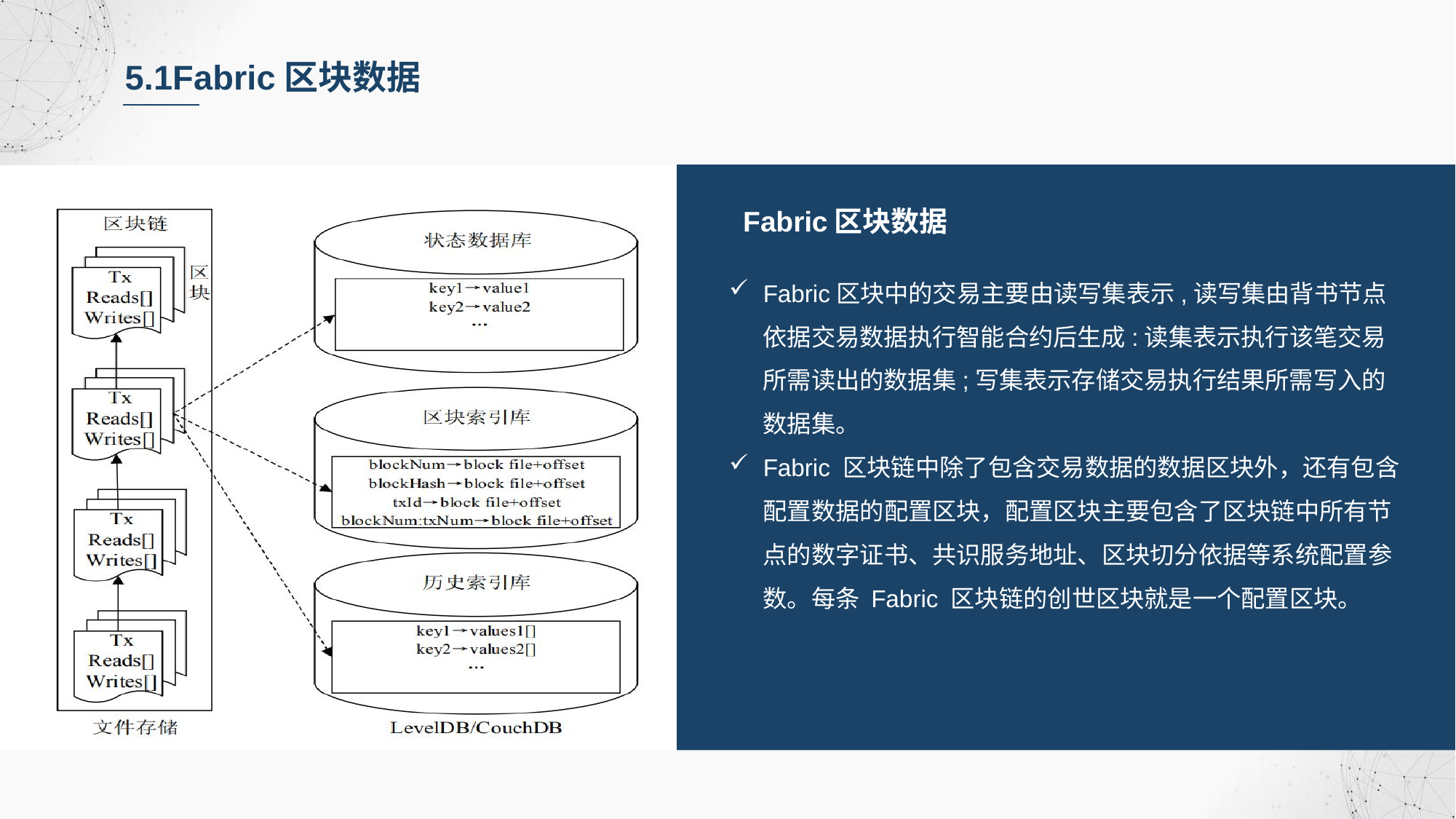

5.1Fabric区块数据

Fabric区块数据
Fabric区块中的交易主要由读写集表示,读写集由背书节点依据交易数据执行智能合约后生成:读集表示执行该笔交易所需读出的数据集;写集表示存储交易执行结果所需写入的数据集。
Fabric 区块链中除了包含交易数据的数据区块外，还有包含配置数据的配置区块，配置区块主要包含了区块链中所有节点的数字证书、共识服务地址、区块切分依据等系统配置参数。每条 Fabric 区块链的创世区块就是一个配置区块。